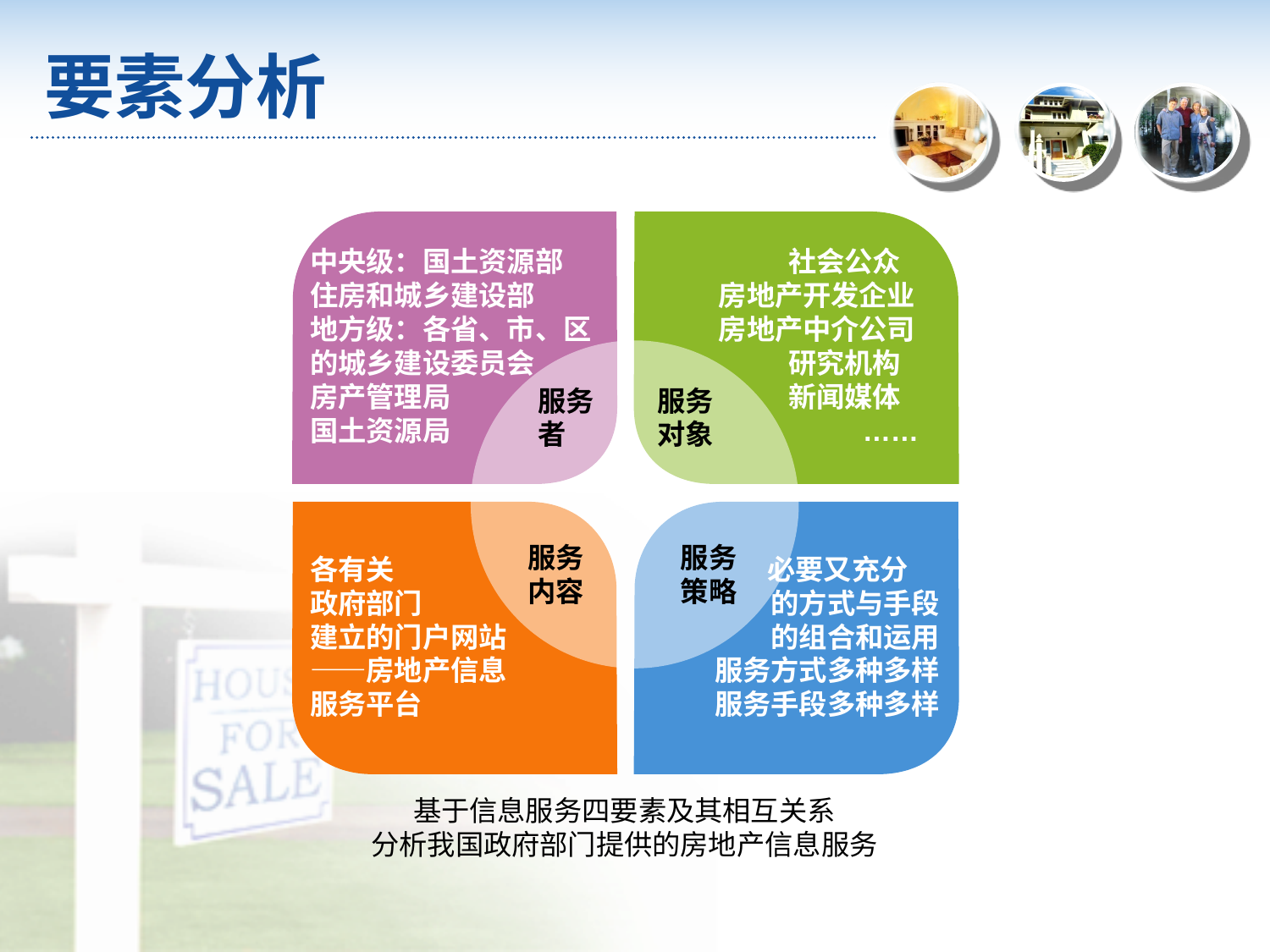

要素分析

中央级：国土资源部
住房和城乡建设部
地方级：各省、市、区的城乡建设委员会
房产管理局
国土资源局
                  社会公众
       房地产开发企业
       房地产中介公司
                  研究机构
                  新闻媒体
                         ……

服务
者
服务
对象

服务
内容
服务
策略
各有关
政府部门
建立的门户网站——房地产信息服务平台
                必要又充分            的方式与手段
的组合和运用
服务方式多种多样
服务手段多种多样
基于信息服务四要素及其相互关系
分析我国政府部门提供的房地产信息服务